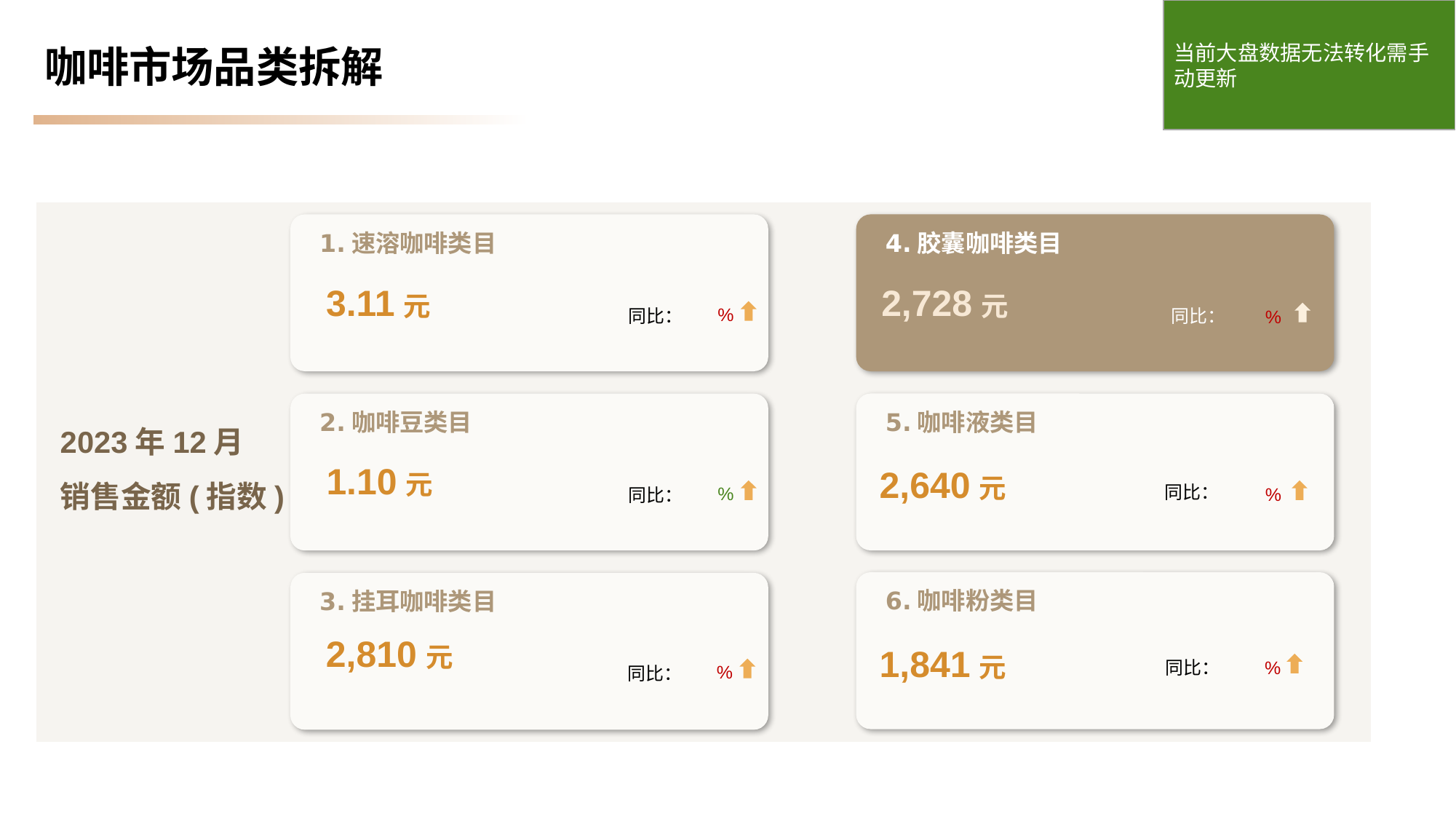

当前大盘数据无法转化需手动更新
# 咖啡市场品类拆解

4.胶囊咖啡类目

1.速溶咖啡类目
3.11元
2,728元
%
同比：
同比：
%

5.咖啡液类目

2.咖啡豆类目
2023年12月
销售金额(指数)
1.10元
2,640元
同比：
%
%
同比：

6.咖啡粉类目

3.挂耳咖啡类目
2,810元
1,841元
同比：
%
%
同比：